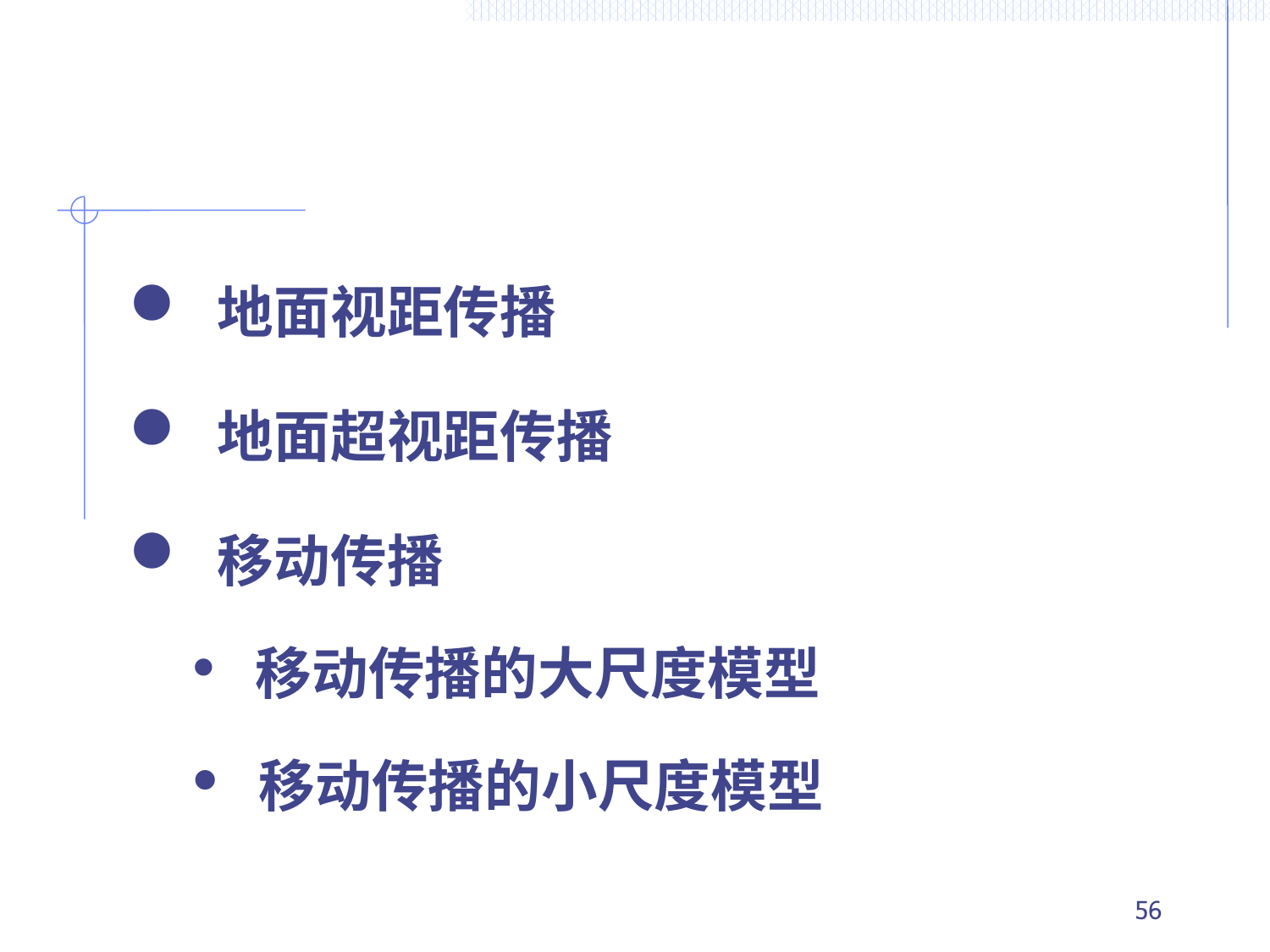

地面视距传播
 地面超视距传播
 移动传播
 移动传播的大尺度模型
 移动传播的小尺度模型
56